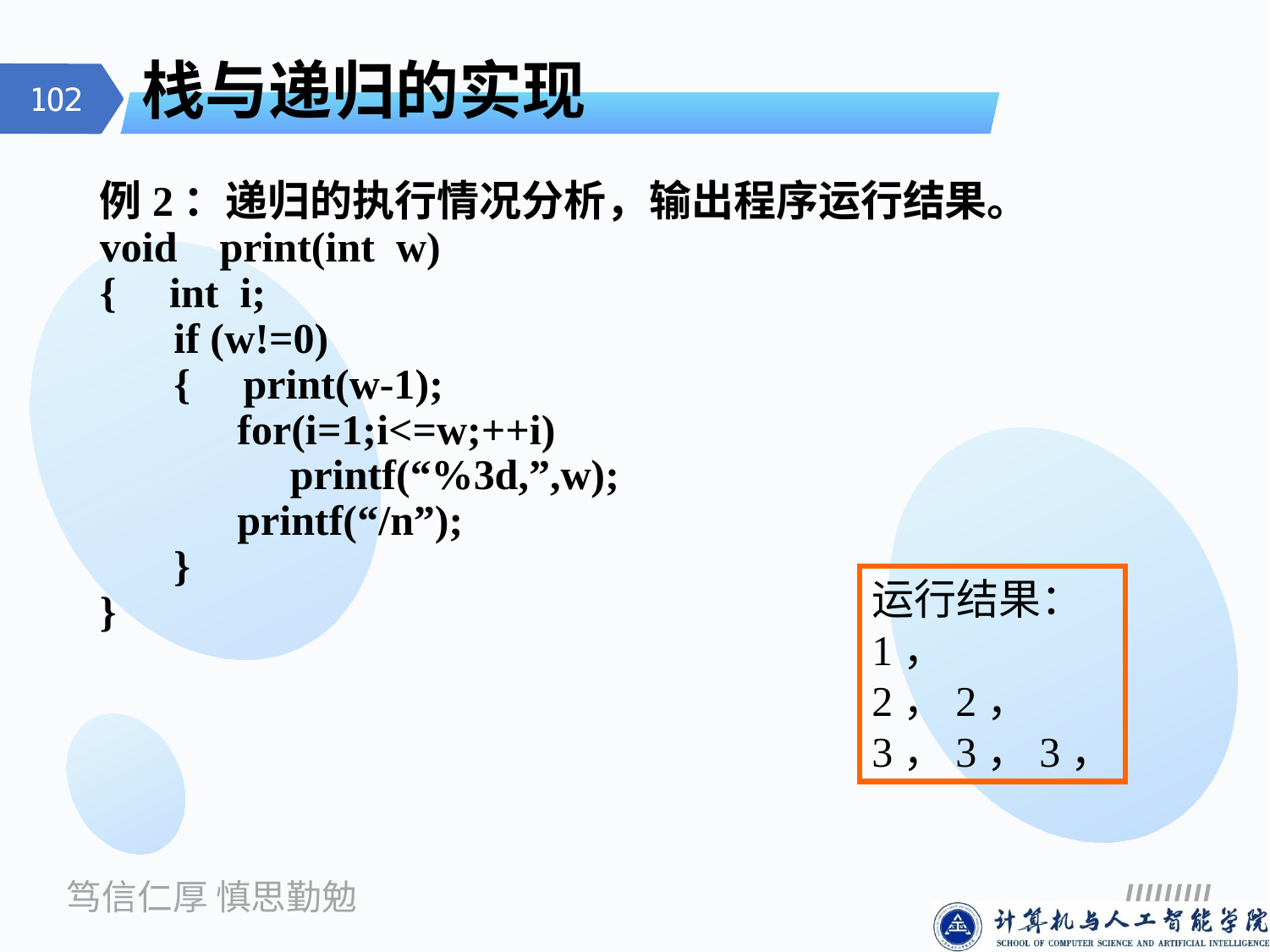

# 栈与递归的实现
例2：递归的执行情况分析，输出程序运行结果。
void    print(int  w)
{     int  i;
       if (w!=0)
       {     print(w-1);
             for(i=1;i<=w;++i)
                  printf(“%3d,”,w);
             printf(“/n”);
       }
}
运行结果：
1，
2，2，
3，3，3，